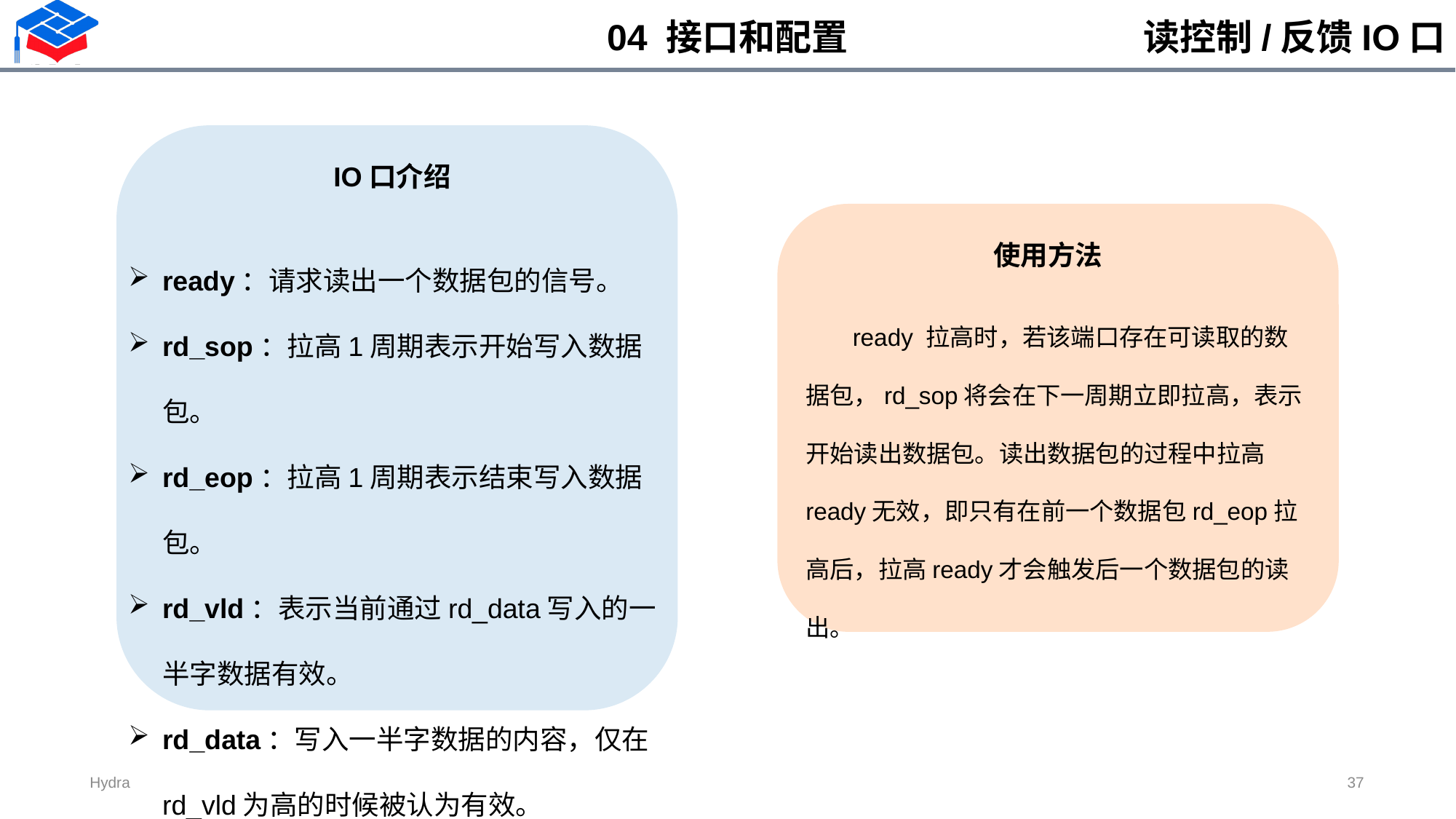

读控制/反馈IO口
04 接口和配置

IO口介绍
ready：请求读出一个数据包的信号。
rd_sop：拉高1周期表示开始写入数据包。
rd_eop：拉高1周期表示结束写入数据包。
rd_vld：表示当前通过rd_data写入的一半字数据有效。
rd_data：写入一半字数据的内容，仅在rd_vld为高的时候被认为有效。

使用方法
       ready 拉高时，若该端口存在可读取的数据包，rd_sop将会在下一周期立即拉高，表示开始读出数据包。读出数据包的过程中拉高ready无效，即只有在前一个数据包rd_eop拉高后，拉高ready才会触发后一个数据包的读出。
37
Hydra